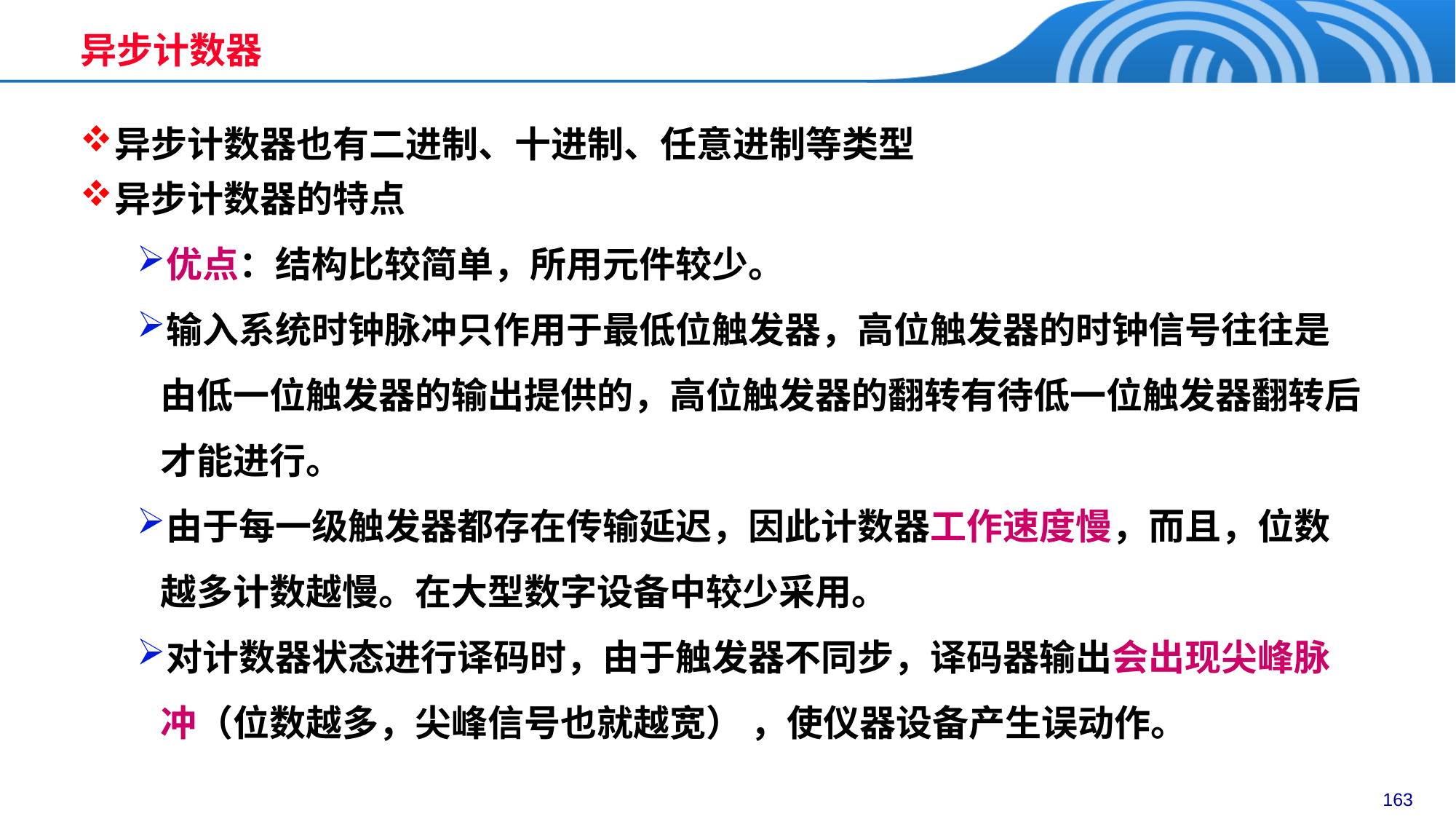

异步计数器
异步计数器也有二进制、十进制、任意进制等类型
异步计数器的特点
优点：结构比较简单，所用元件较少。
输入系统时钟脉冲只作用于最低位触发器，高位触发器的时钟信号往往是由低一位触发器的输出提供的，高位触发器的翻转有待低一位触发器翻转后才能进行。
由于每一级触发器都存在传输延迟，因此计数器工作速度慢，而且，位数越多计数越慢。在大型数字设备中较少采用。
对计数器状态进行译码时，由于触发器不同步，译码器输出会出现尖峰脉冲（位数越多，尖峰信号也就越宽） ，使仪器设备产生误动作。